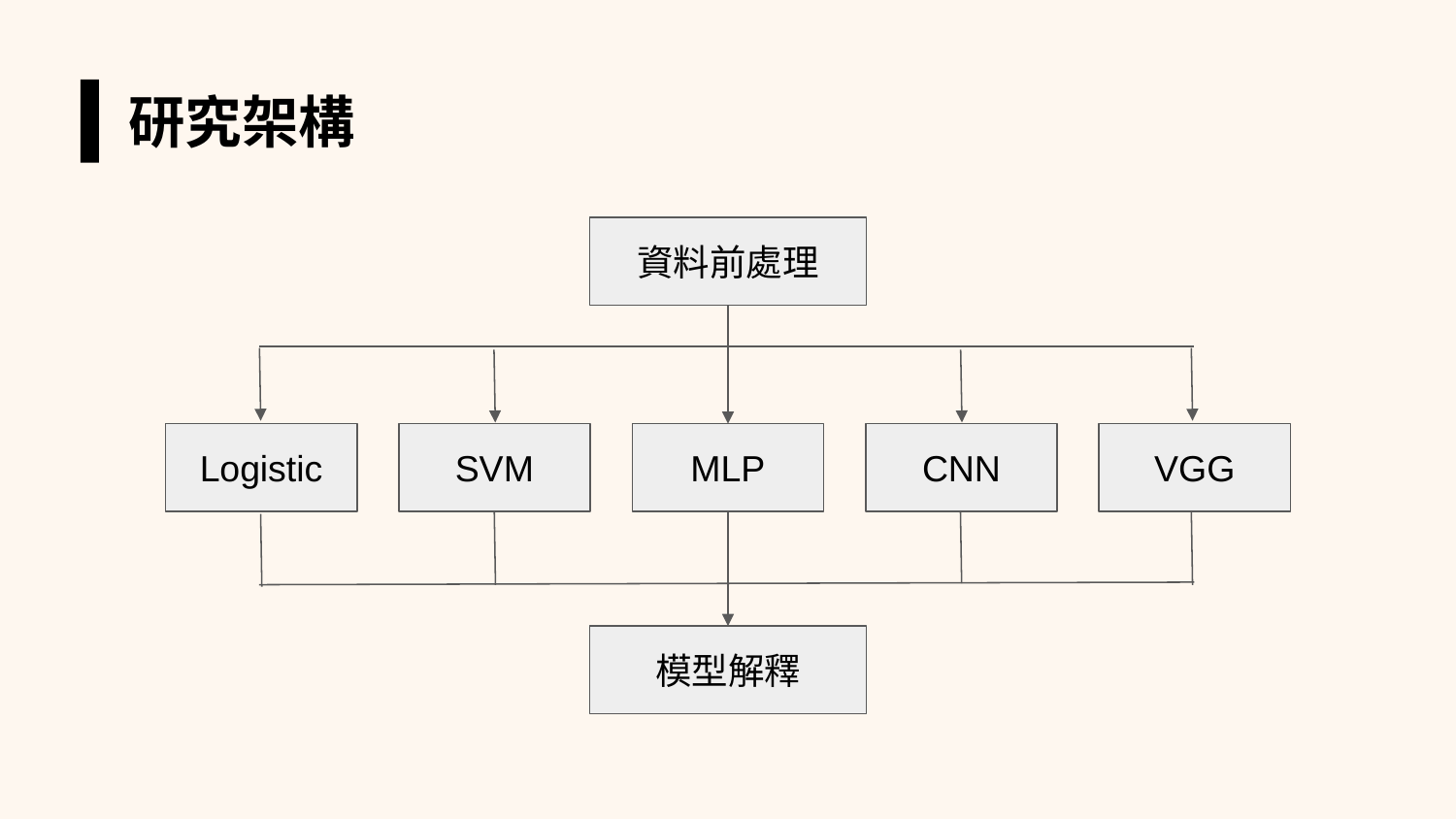

研究架構
資料前處理
Logistic
SVM
MLP
CNN
VGG
模型解釋